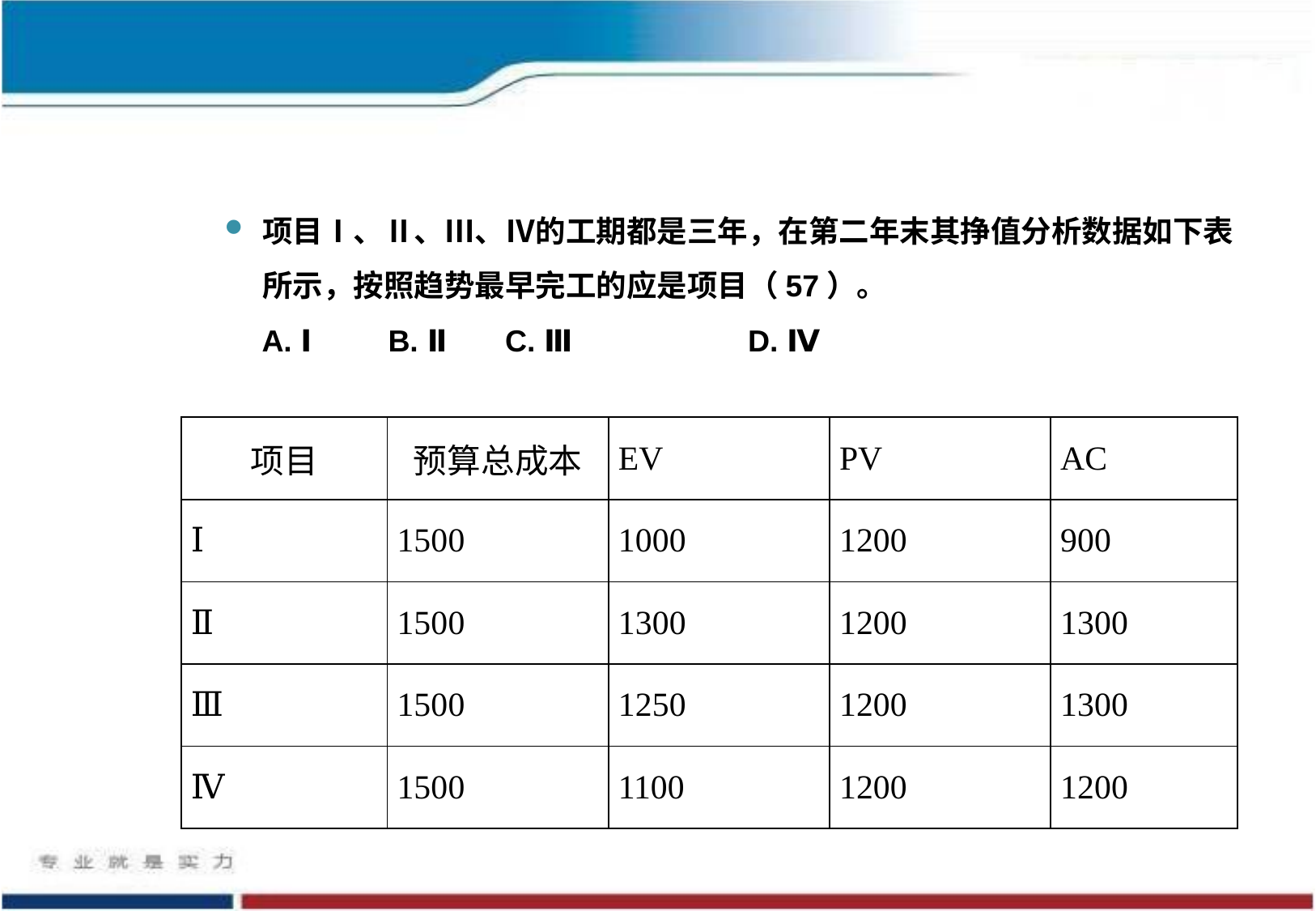

项目Ⅰ、Ⅱ、Ⅲ、Ⅳ的工期都是三年，在第二年末其挣值分析数据如下表所示，按照趋势最早完工的应是项目（57）。
A. Ⅰ         B. Ⅱ	C. Ⅲ		D. Ⅳ
| 项目 | 预算总成本 | EV | PV | AC |
| --- | --- | --- | --- | --- |
| Ⅰ | 1500 | 1000 | 1200 | 900 |
| Ⅱ | 1500 | 1300 | 1200 | 1300 |
| Ⅲ | 1500 | 1250 | 1200 | 1300 |
| Ⅳ | 1500 | 1100 | 1200 | 1200 |